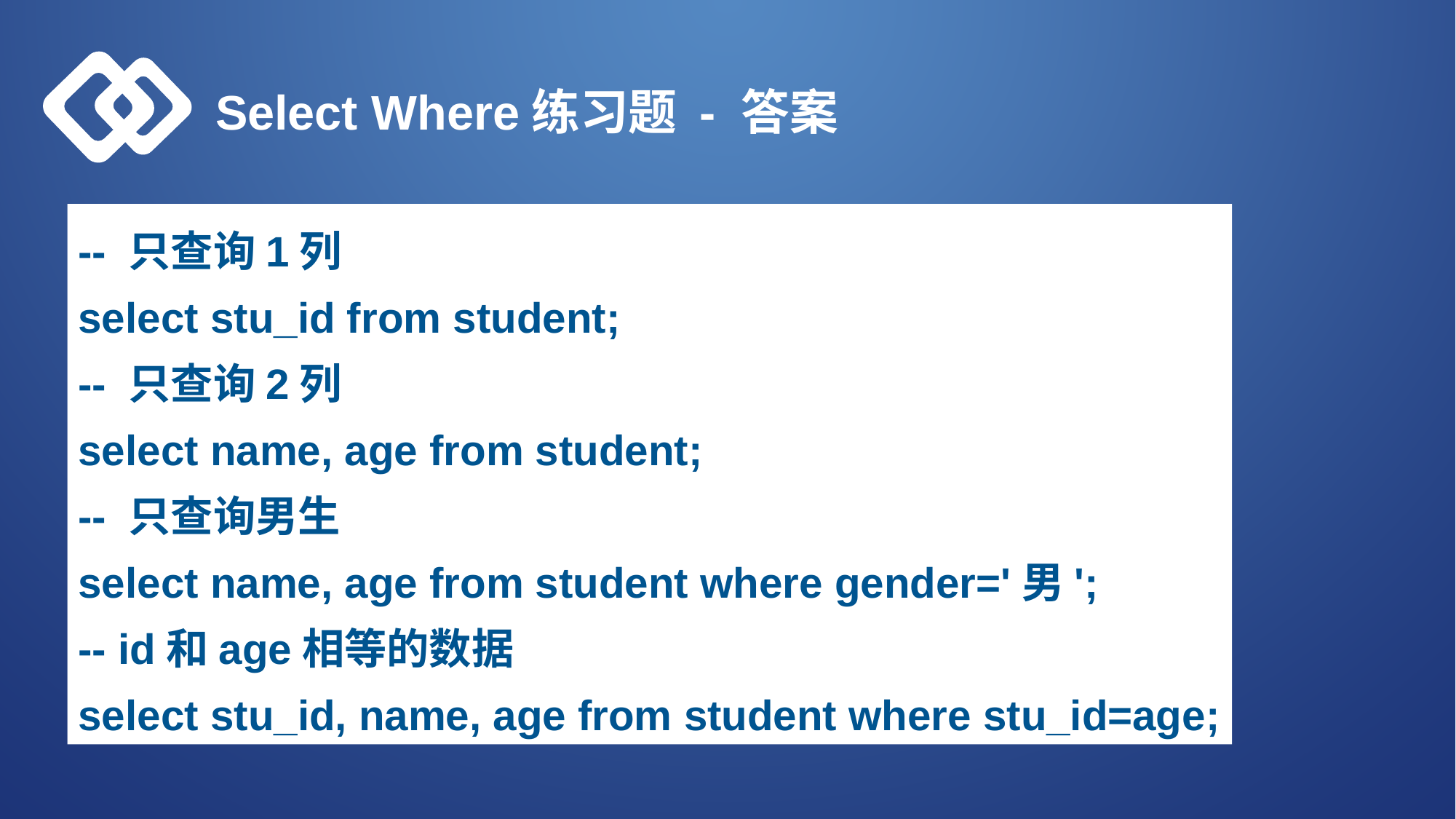

Select Where练习题 - 答案

-- 只查询1列
select stu_id from student;
-- 只查询2列
select name, age from student;
-- 只查询男生
select name, age from student where gender='男';
-- id和age相等的数据
select stu_id, name, age from student where stu_id=age;